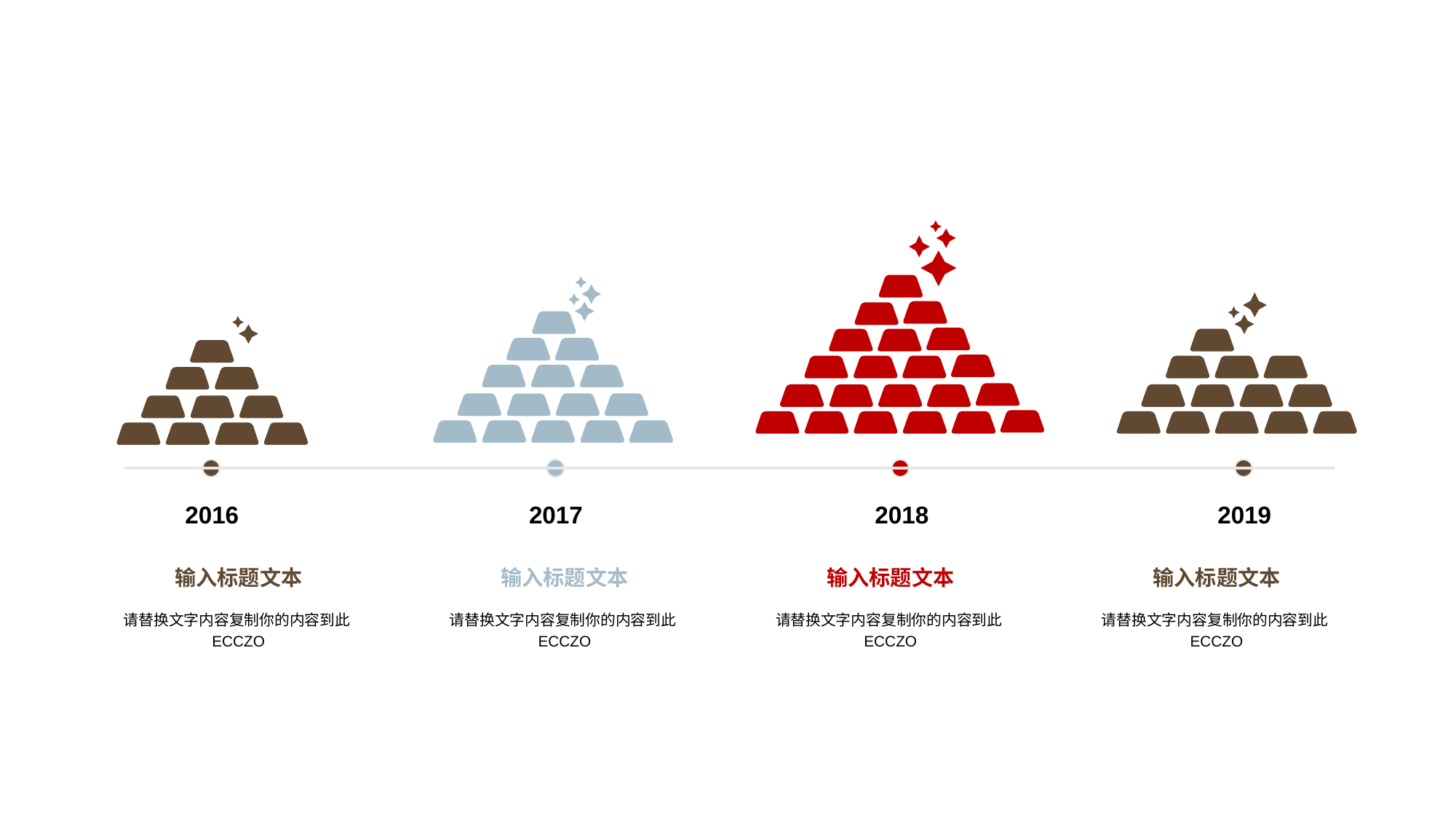

2018
输入标题文本
请替换文字内容复制你的内容到此
ECCZO

2017
输入标题文本
请替换文字内容复制你的内容到此
ECCZO

2019
输入标题文本
请替换文字内容复制你的内容到此
ECCZO

2016
输入标题文本
请替换文字内容复制你的内容到此
ECCZO